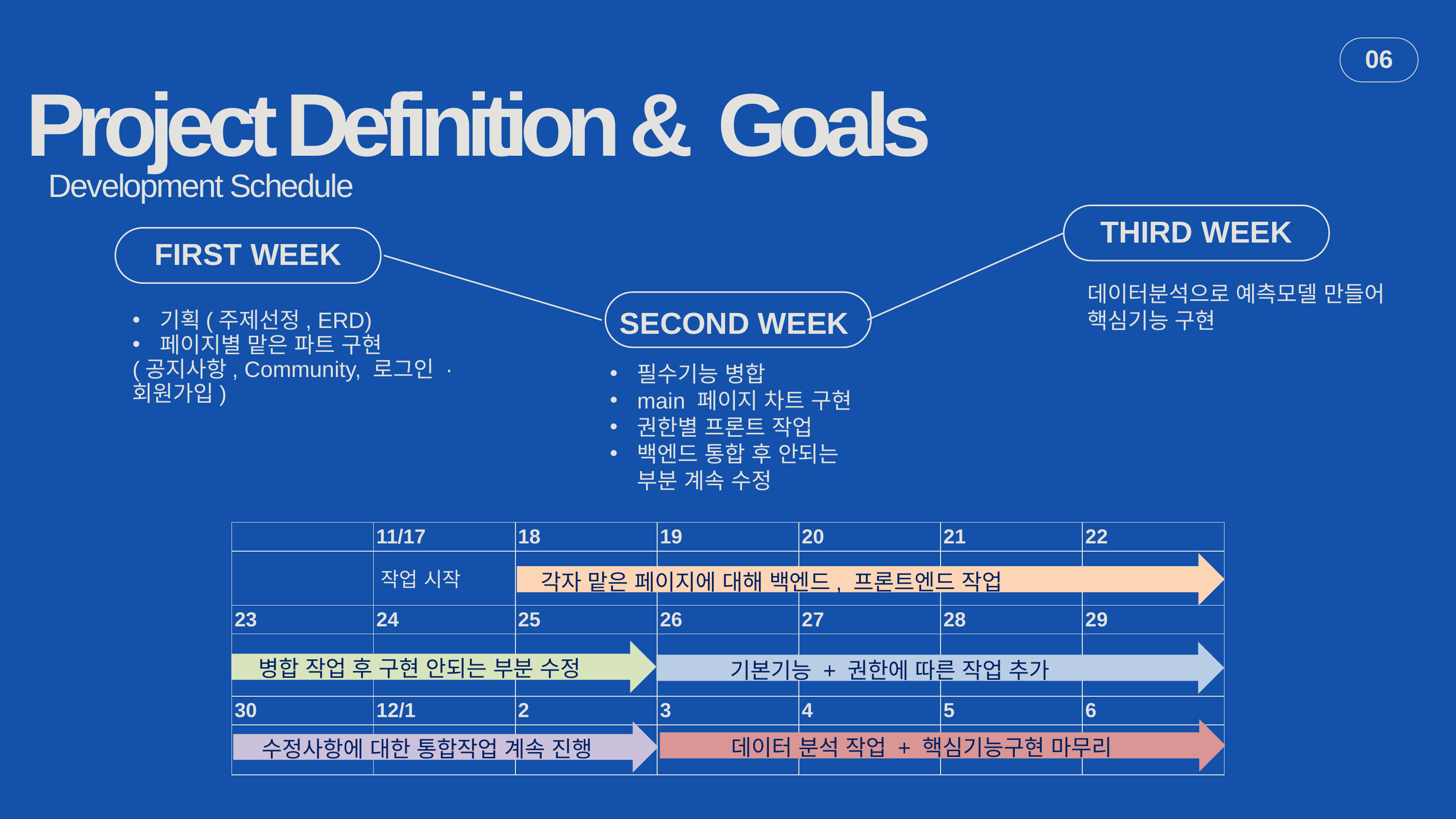

Project Definition &  Goals
06
Development Schedule

THIRD WEEK

FIRST WEEK

데이터분석으로 예측모델 만들어  핵심기능 구현

SECOND WEEK
기획(주제선정, ERD)
페이지별 맡은 파트 구현
(공지사항, Community, 로그인 · 회원가입)
필수기능 병합
main 페이지 차트 구현
권한별 프론트 작업
백엔드 통합 후 안되는 부분 계속 수정
|  | 11/17 | 18 | 19 | 20 | 21 | 22 |
| --- | --- | --- | --- | --- | --- | --- |
|  | 작업 시작 |  |  |  |  |  |
| 23 | 24 | 25 | 26 | 27 | 28 | 29 |
|  | 텍스트 | 텍스트 | 텍스트 | 텍스트 | 텍스트 |  |
| 30 | 12/1 | 2 | 3 | 4 | 5 | 6 |
|  |  |  |  |  |  |  |

각자 맡은 페이지에 대해 백엔드, 프론트엔드 작업

병합 작업 후 구현 안되는 부분 수정
기본기능 + 권한에 따른 작업 추가

데이터 분석 작업 + 핵심기능구현 마무리
수정사항에 대한 통합작업 계속 진행